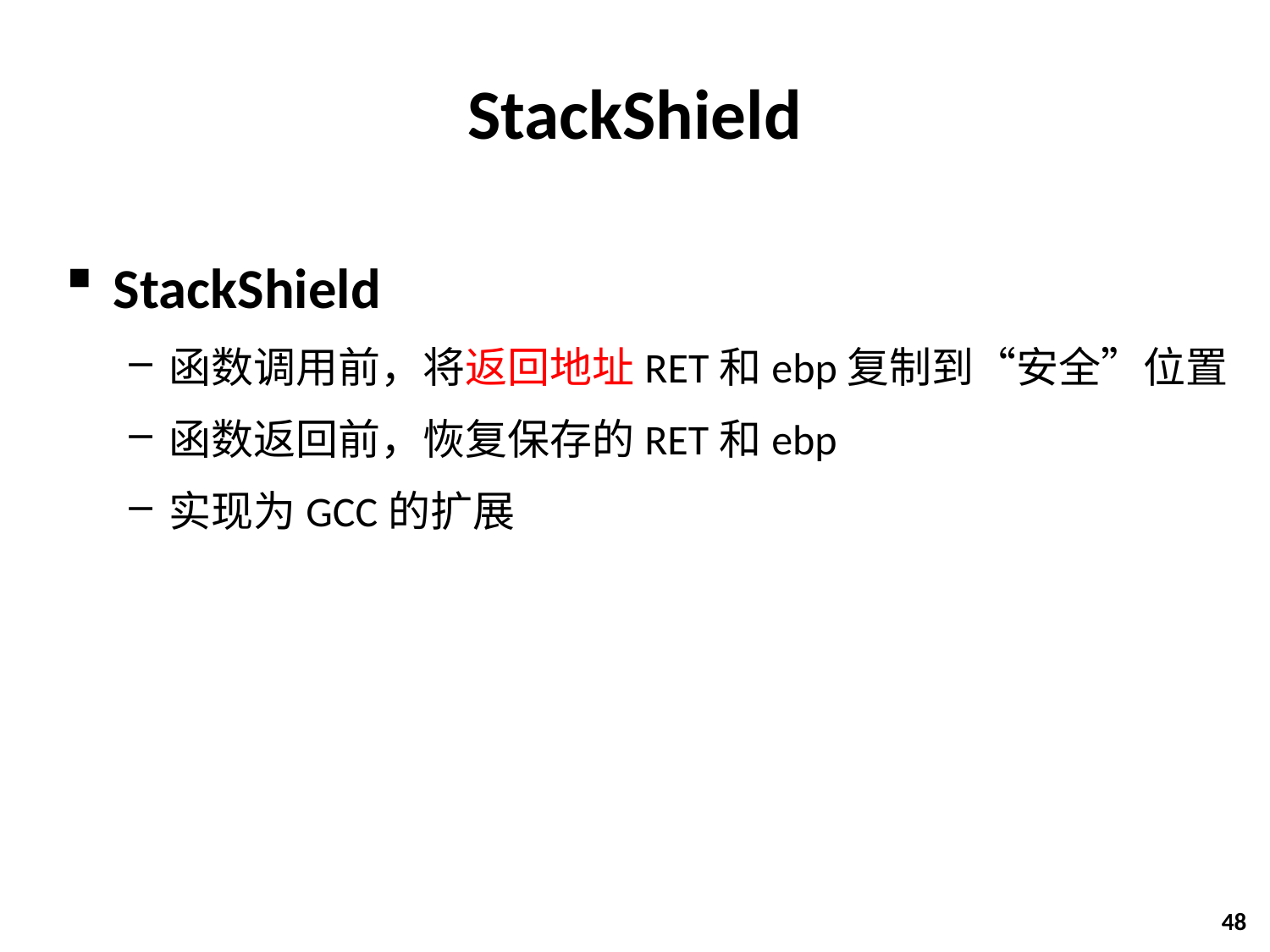

# StackShield

StackShield
函数调用前，将返回地址RET和ebp复制到“安全”位置
函数返回前，恢复保存的RET和ebp
实现为GCC的扩展

48